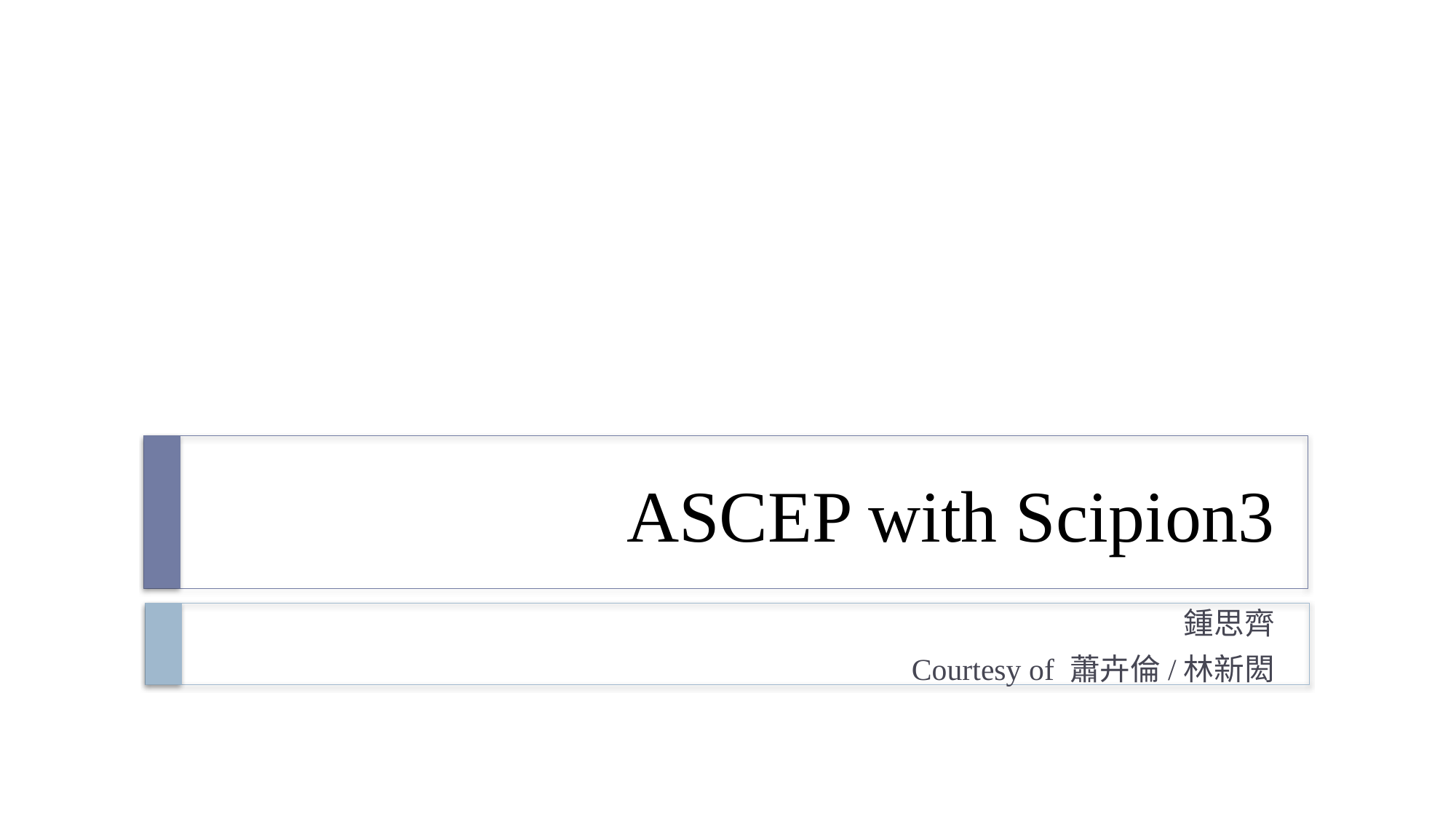

# ASCEP with Scipion3
鍾思齊
Courtesy of 蕭卉倫/林新閎